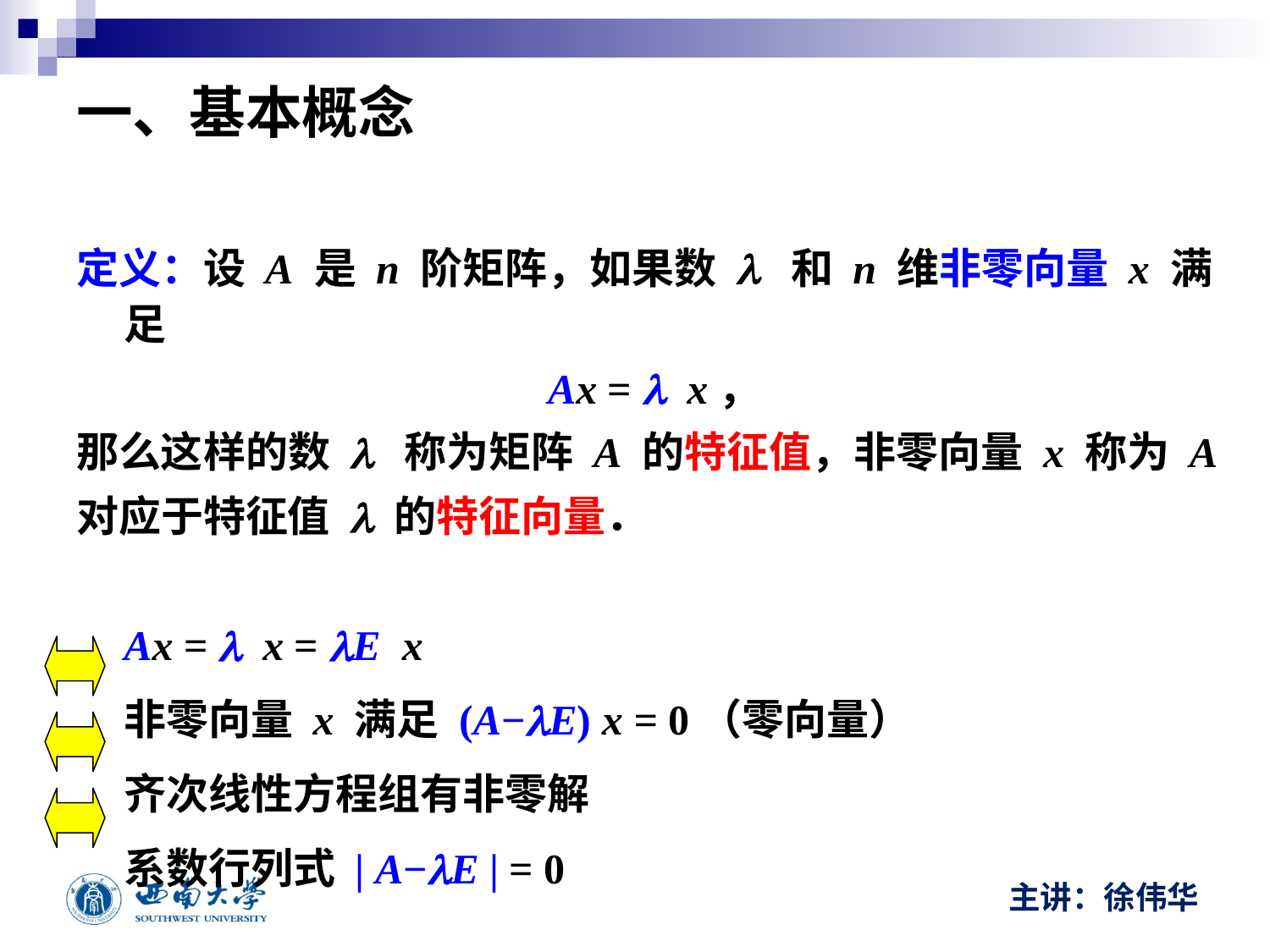

# 一、基本概念
定义：设 A 是 n 阶矩阵，如果数 λ 和 n 维非零向量 x 满足
Ax = λ x，
那么这样的数 λ 称为矩阵 A 的特征值，非零向量 x 称为 A
对应于特征值 λ 的特征向量．

	Ax = λ x = λE x
	非零向量 x 满足 (A−λE) x = 0（零向量）
	齐次线性方程组有非零解
	系数行列式 | A−λE | = 0